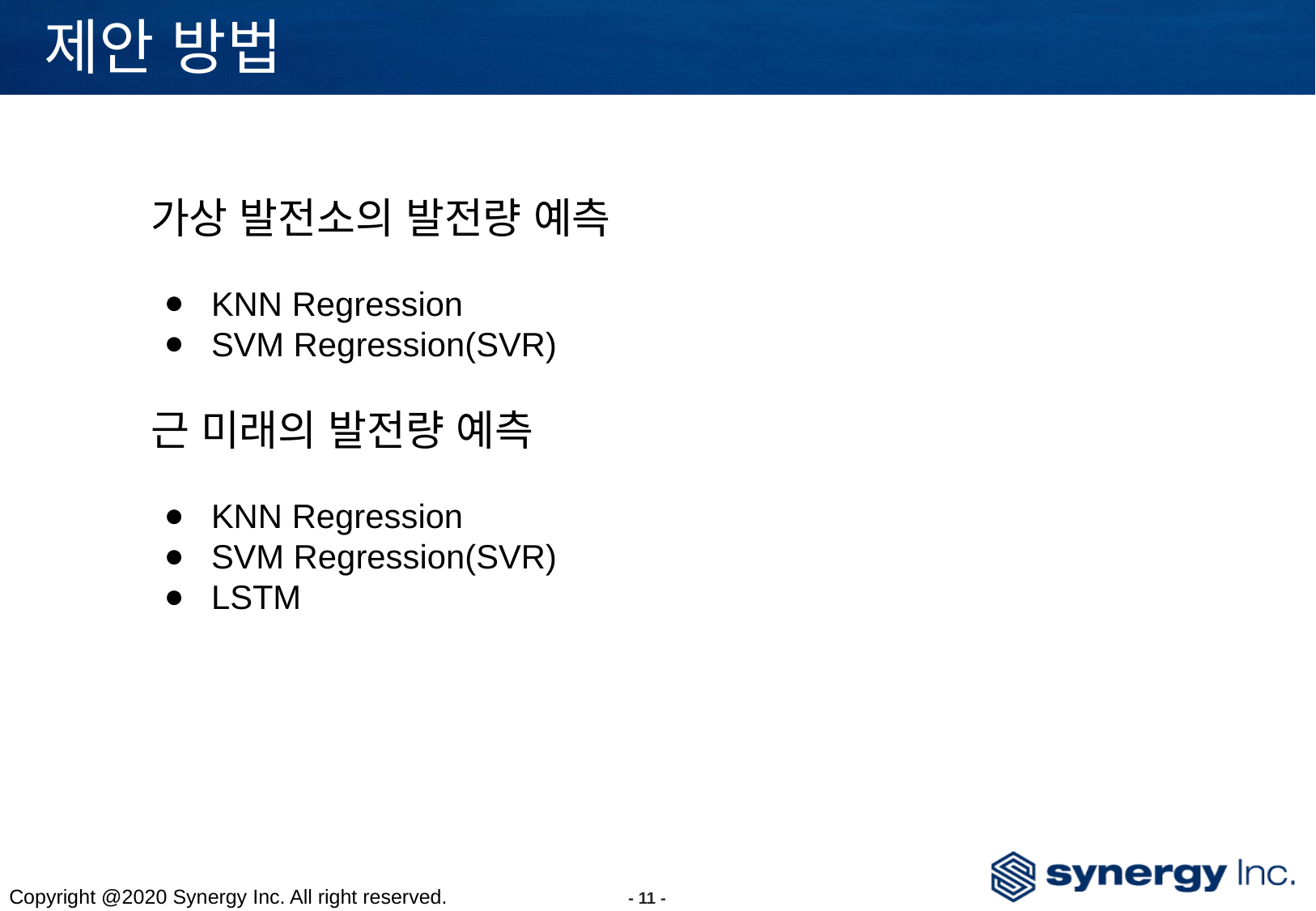

# 제안 방법
가상 발전소의 발전량 예측

KNN Regression
SVM Regression(SVR)

근 미래의 발전량 예측

KNN Regression
SVM Regression(SVR)
LSTM